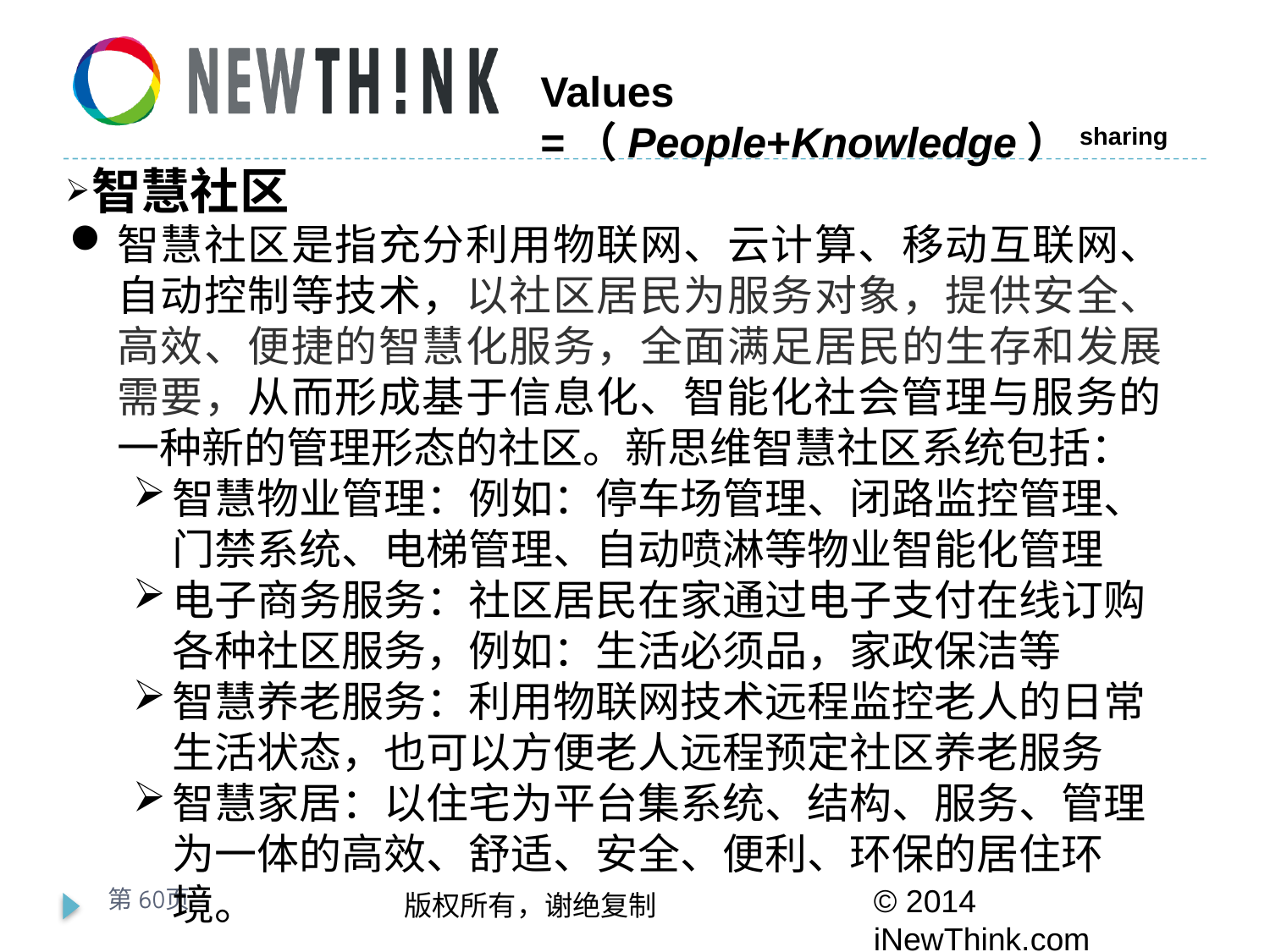

智慧社区
智慧社区是指充分利用物联网、云计算、移动互联网、自动控制等技术，以社区居民为服务对象，提供安全、高效、便捷的智慧化服务，全面满足居民的生存和发展需要，从而形成基于信息化、智能化社会管理与服务的一种新的管理形态的社区。新思维智慧社区系统包括：
智慧物业管理：例如：停车场管理、闭路监控管理、门禁系统、电梯管理、自动喷淋等物业智能化管理
电子商务服务：社区居民在家通过电子支付在线订购各种社区服务，例如：生活必须品，家政保洁等
智慧养老服务：利用物联网技术远程监控老人的日常生活状态，也可以方便老人远程预定社区养老服务
智慧家居：以住宅为平台集系统、结构、服务、管理为一体的高效、舒适、安全、便利、环保的居住环境。
第60页